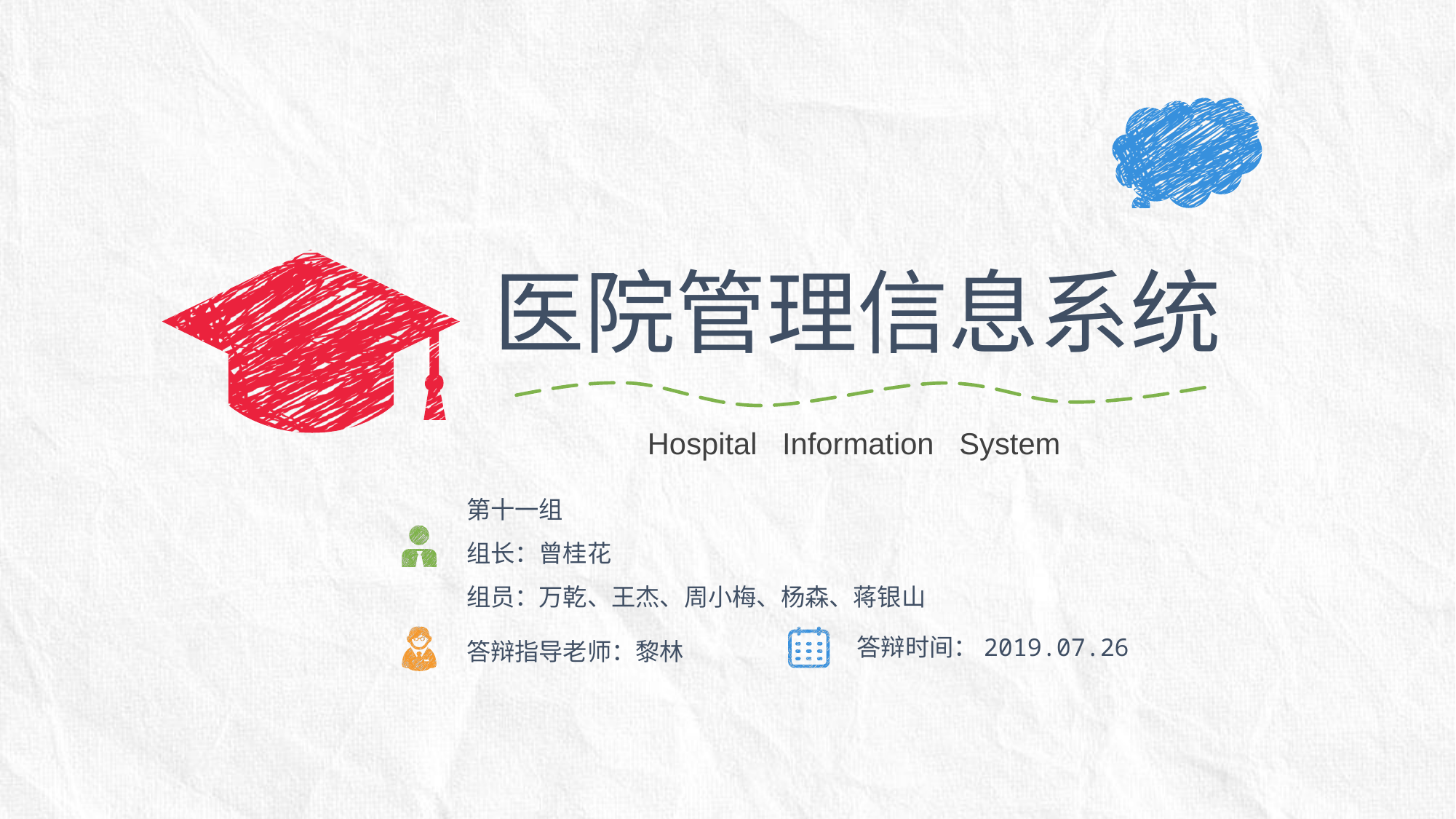

医院管理信息系统

Hospital   Information   System
第十一组
组长：曾桂花
组员：万乾、王杰、周小梅、杨森、蒋银山

答辩时间：2019.07.26

答辩指导老师：黎林